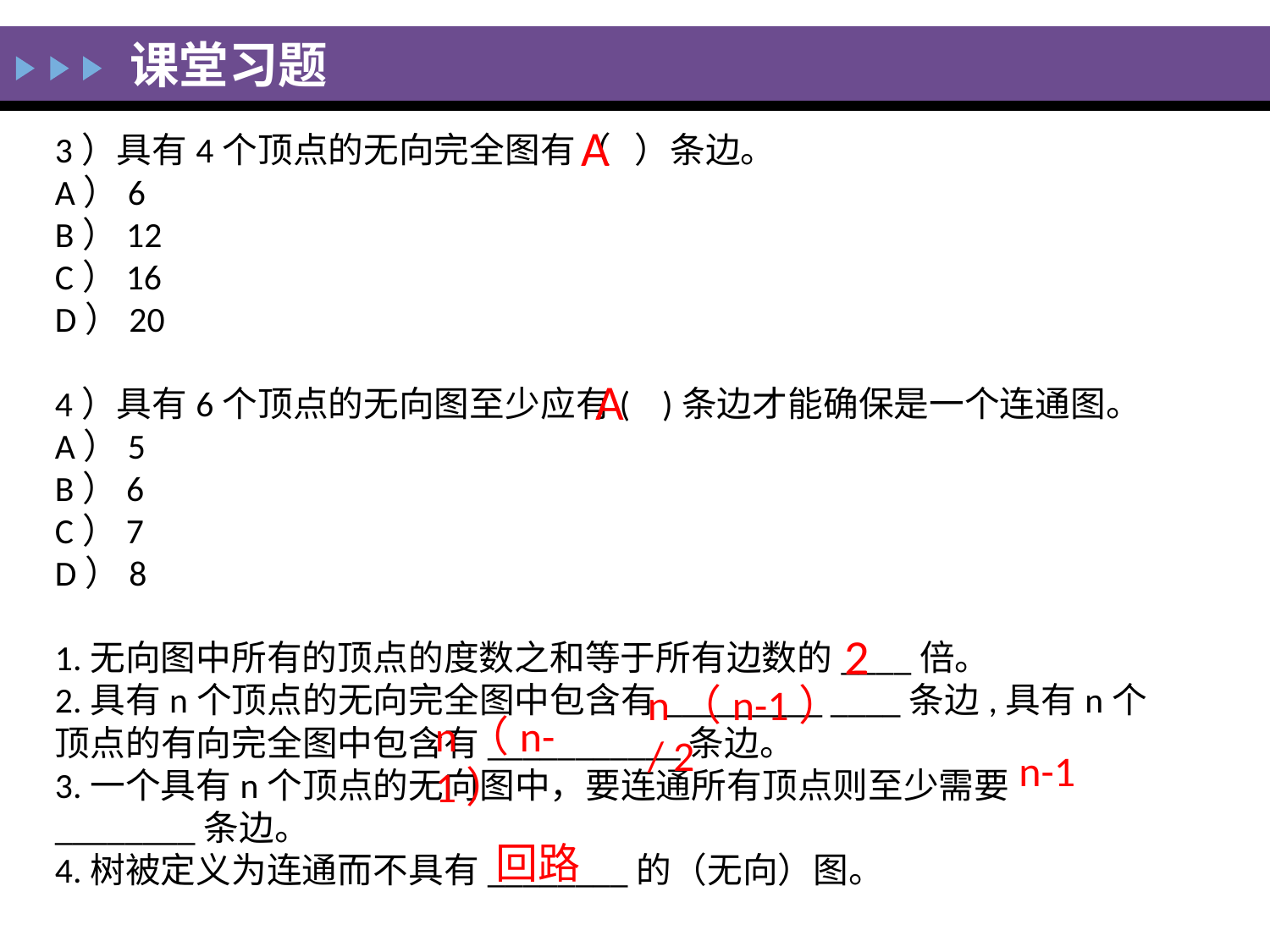

# 课堂习题
A
3）具有4个顶点的无向完全图有（   ）条边。
A）6
B）12
C）16
D）20

4）具有6个顶点的无向图至少应有(    )条边才能确保是一个连通图。
A）5
B）6
C）7
D）8

1.无向图中所有的顶点的度数之和等于所有边数的____倍。
2.具有n个顶点的无向完全图中包含有_________ ____条边,具有n个顶点的有向完全图中包含有___________条边。
3.一个具有n个顶点的无向图中，要连通所有顶点则至少需要________条边。
4.树被定义为连通而不具有________的（无向）图。

A
2
n（n-1）/ 2
n（n-1）
n-1
回路